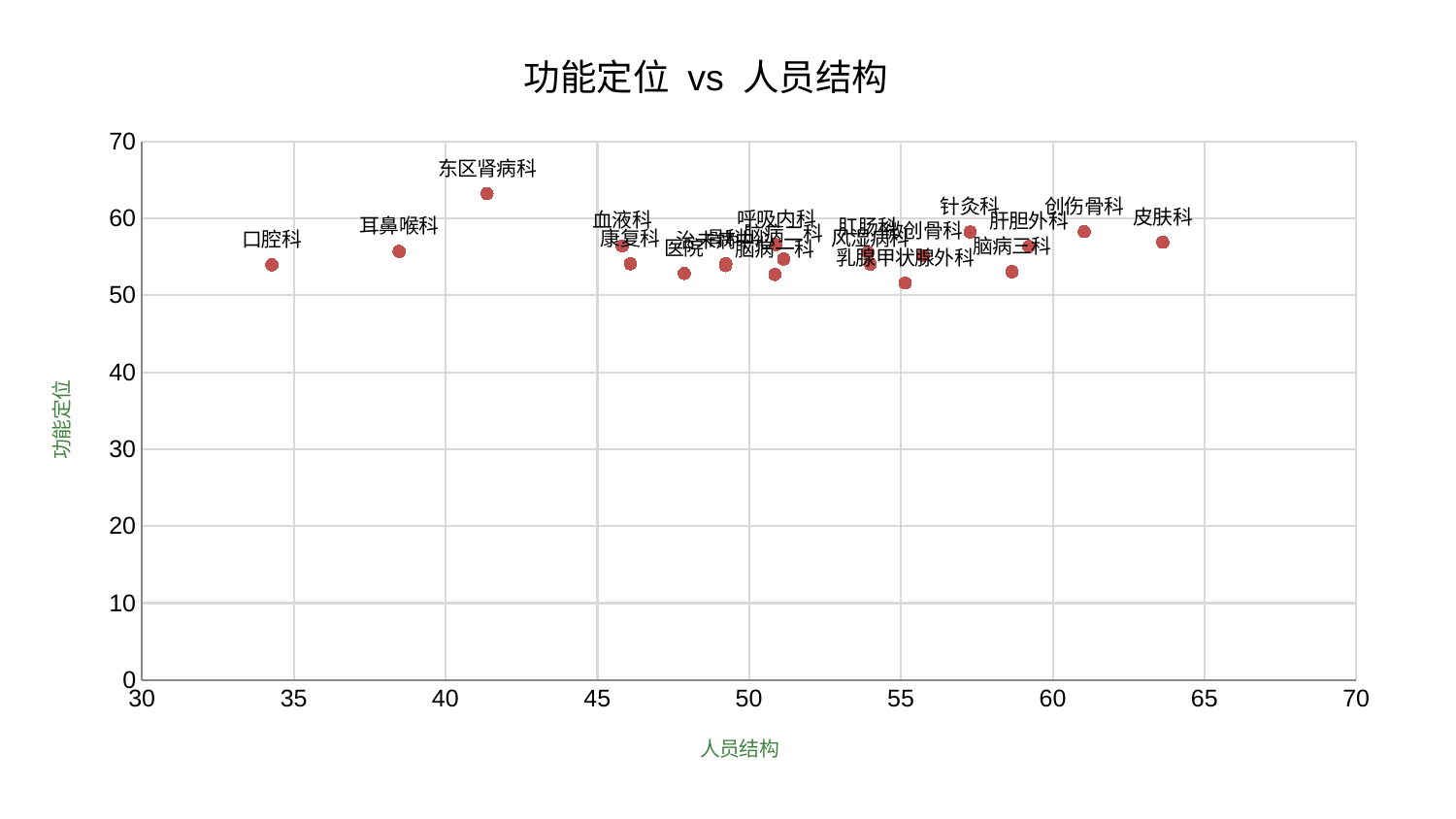

### Chart: 功能定位 vs 人员结构

| Category | 功能定位 |
|---|---|
185